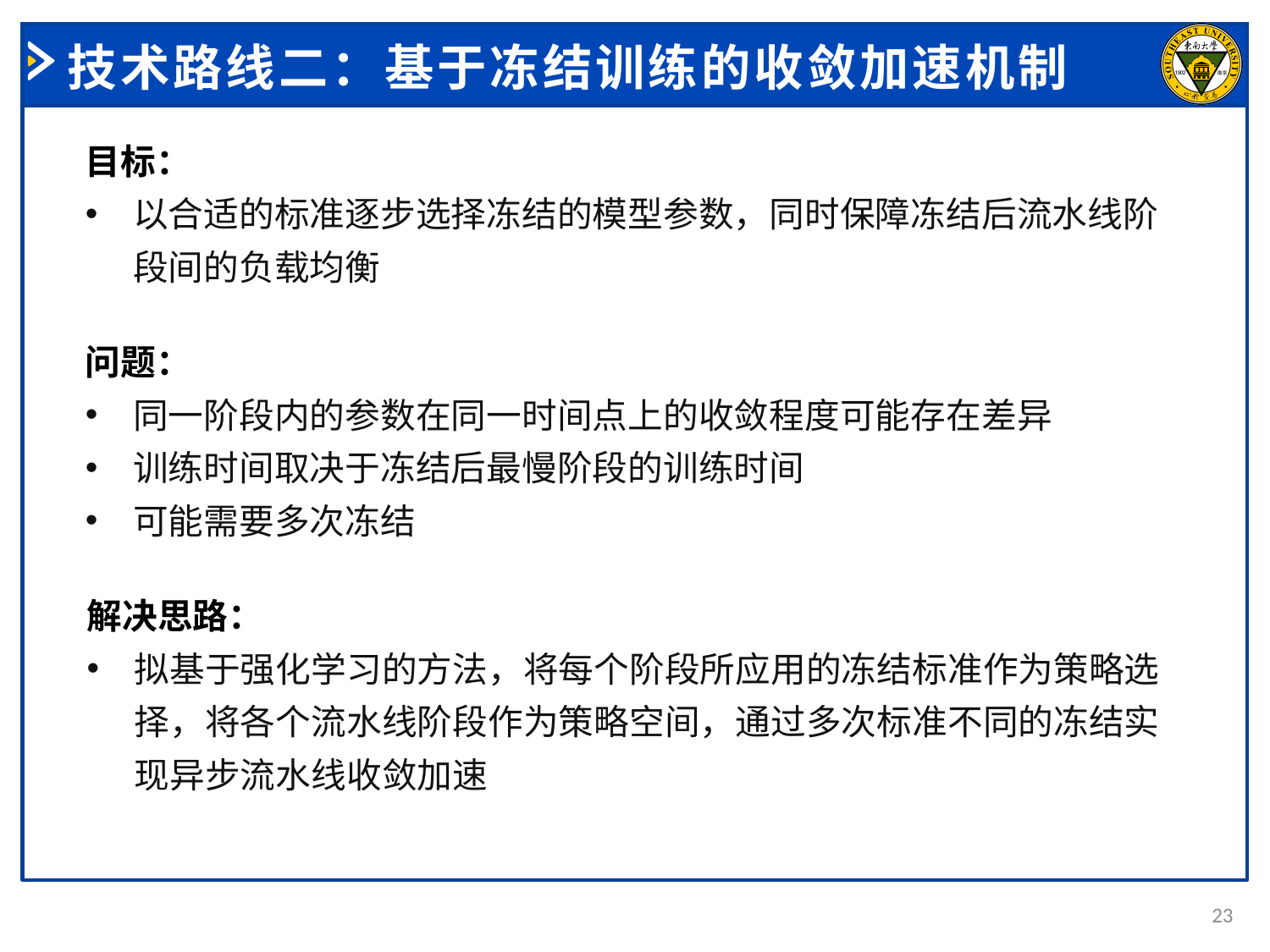

# 技术路线二：基于冻结训练的收敛加速机制
目标：
以合适的标准逐步选择冻结的模型参数，同时保障冻结后流水线阶段间的负载均衡
问题：
同一阶段内的参数在同一时间点上的收敛程度可能存在差异
训练时间取决于冻结后最慢阶段的训练时间
可能需要多次冻结
解决思路：
拟基于强化学习的方法，将每个阶段所应用的冻结标准作为策略选择，将各个流水线阶段作为策略空间，通过多次标准不同的冻结实现异步流水线收敛加速
23